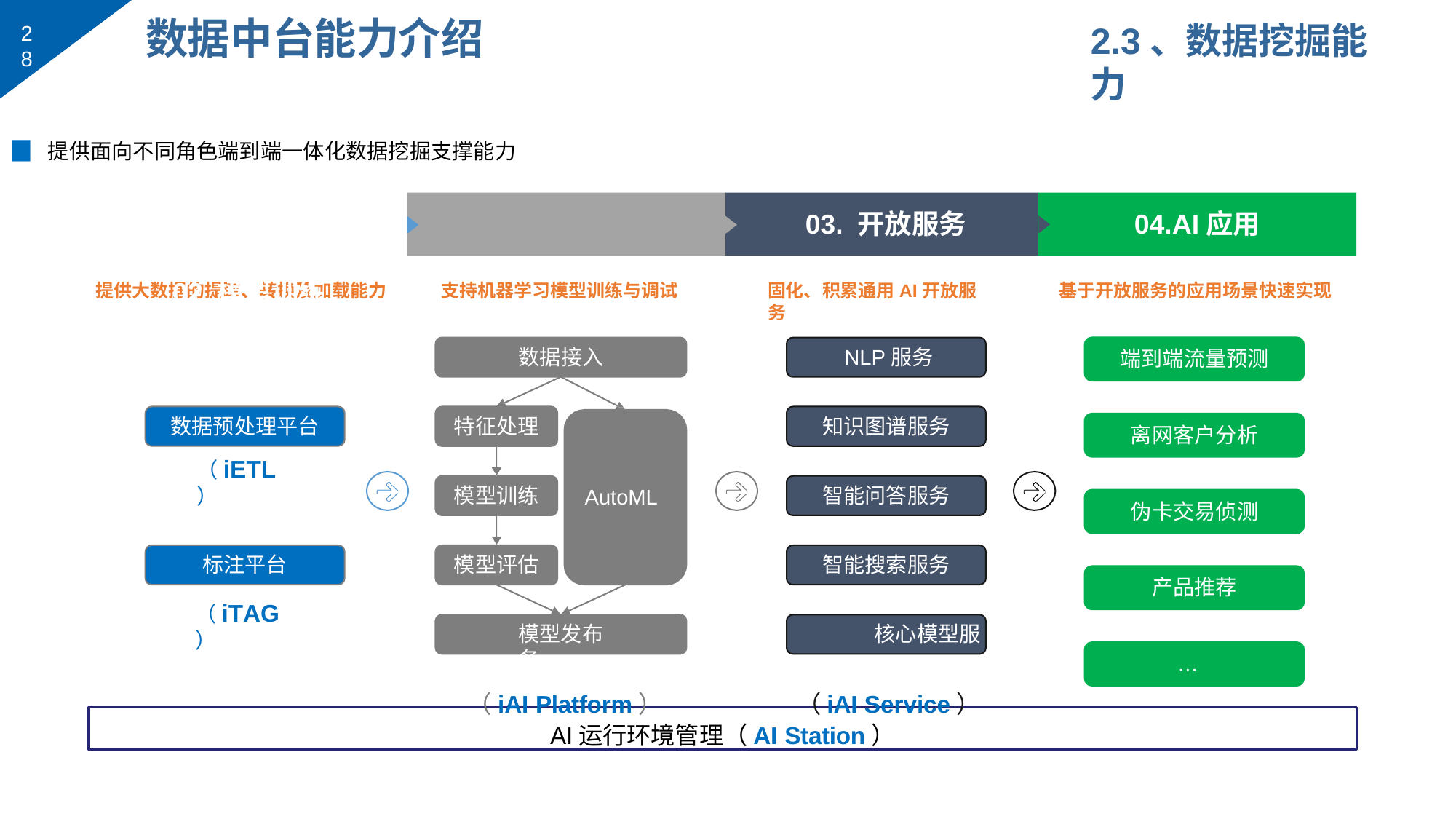

# 数据中台能力介绍
2.3、数据挖掘能力
28
▉	提供面向不同角色端到端一体化数据挖掘支撑能力

01.数据准备	02.模型训练

03. 开放服务
04.AI应用

提供大数据的提取、转换及加载能力
支持机器学习模型训练与调试
固化、积累通用AI开放服务
基于开放服务的应用场景快速实现

数据接入
NLP服务
端到端流量预测

数据预处理平台
特征处理
知识图谱服务

离网客户分析

（iETL）

模型训练
智能问答服务
AutoML

伪卡交易侦测

标注平台
模型评估
智能搜索服务

产品推荐

（iTAG）

模型发布	核心模型服务
（iAI Platform）	（iAI Service）

……
AI运行环境管理（AI Station）